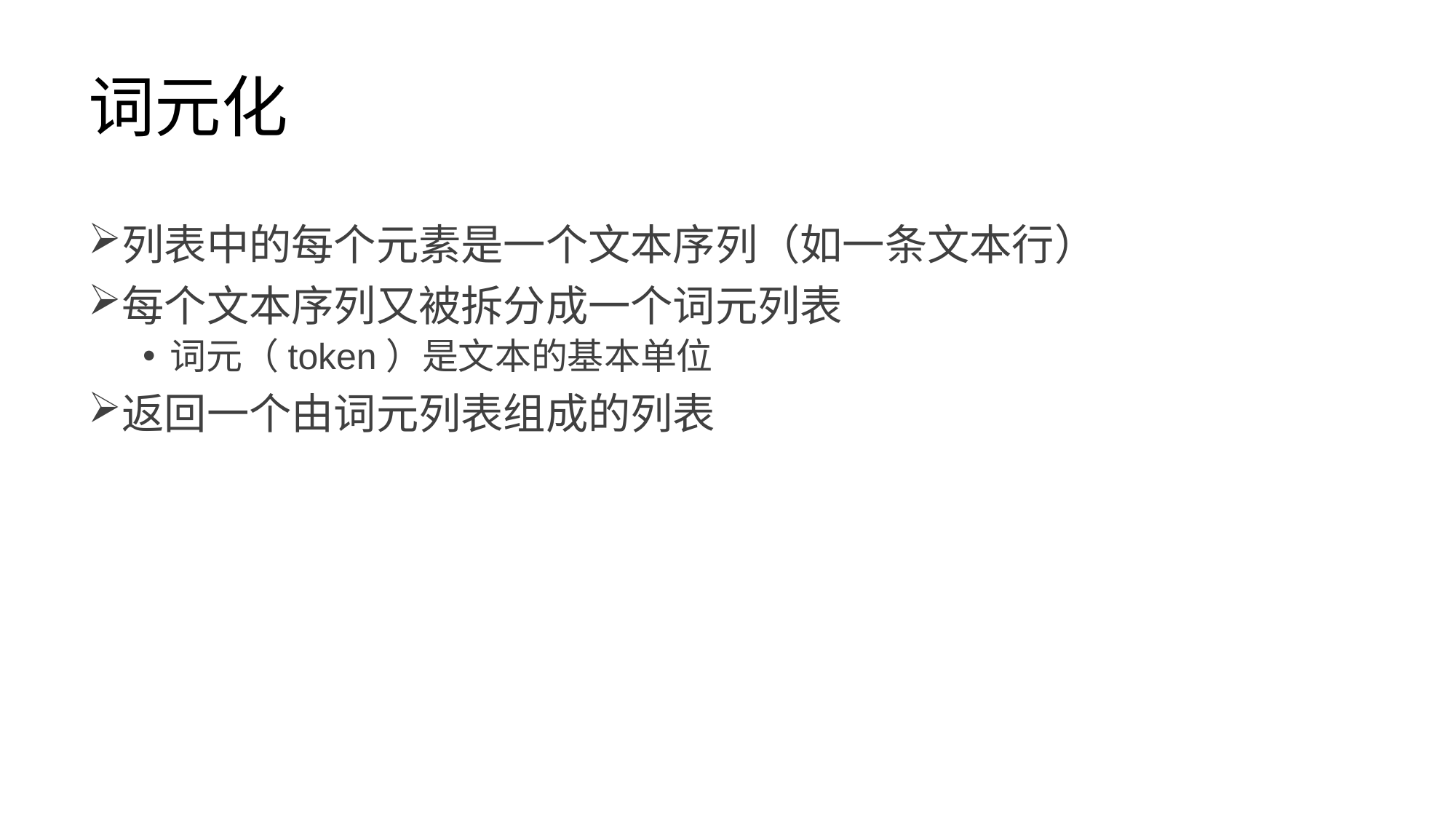

# 词元化
列表中的每个元素是一个文本序列（如一条文本行）
每个文本序列又被拆分成一个词元列表
词元（token）是文本的基本单位
返回一个由词元列表组成的列表